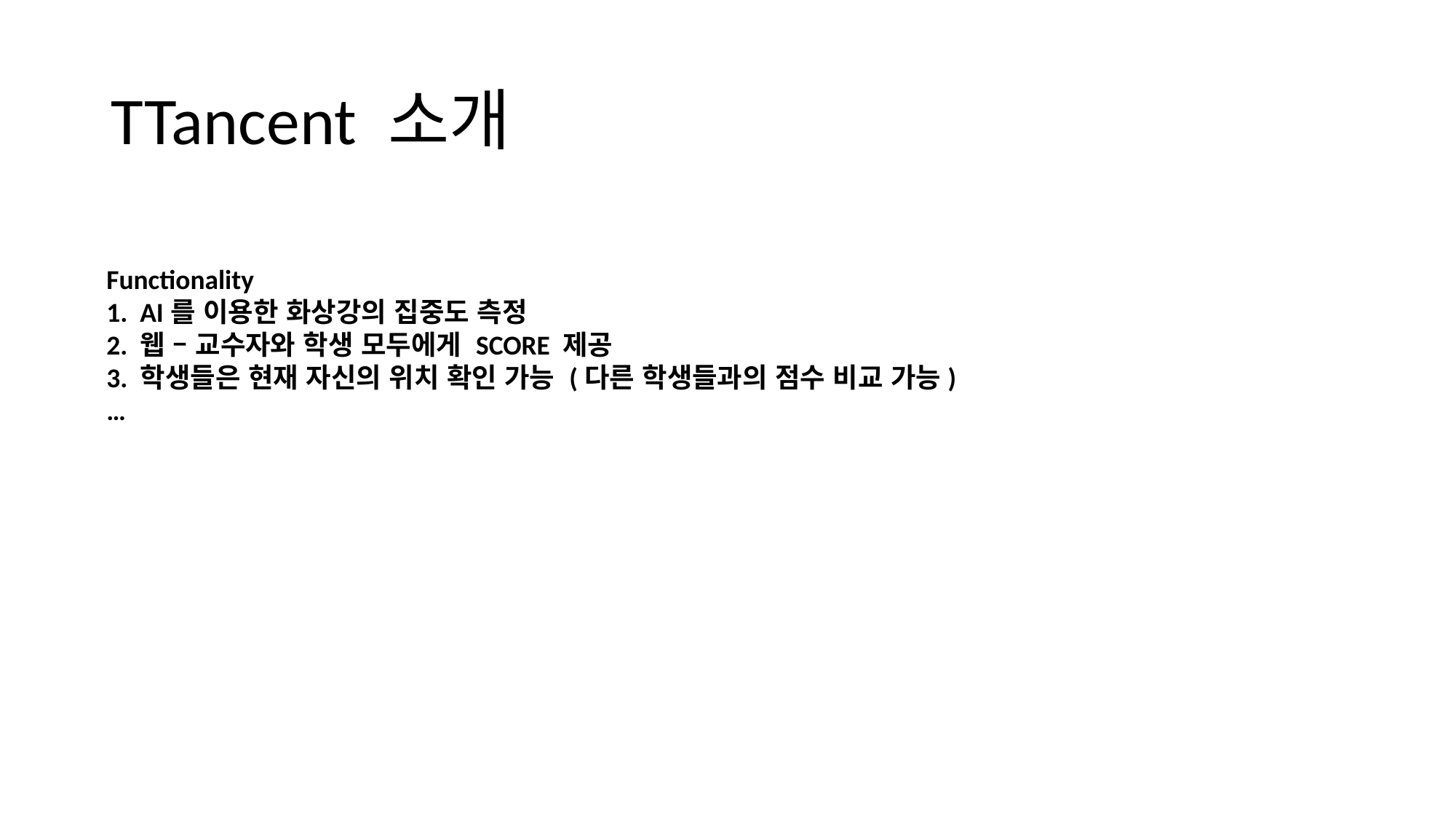

# TTancent 소개
Functionality
1.  AI를 이용한 화상강의 집중도 측정
2. 웹 – 교수자와 학생 모두에게 SCORE 제공
3. 학생들은 현재 자신의 위치 확인 가능 (다른 학생들과의 점수 비교 가능)
…